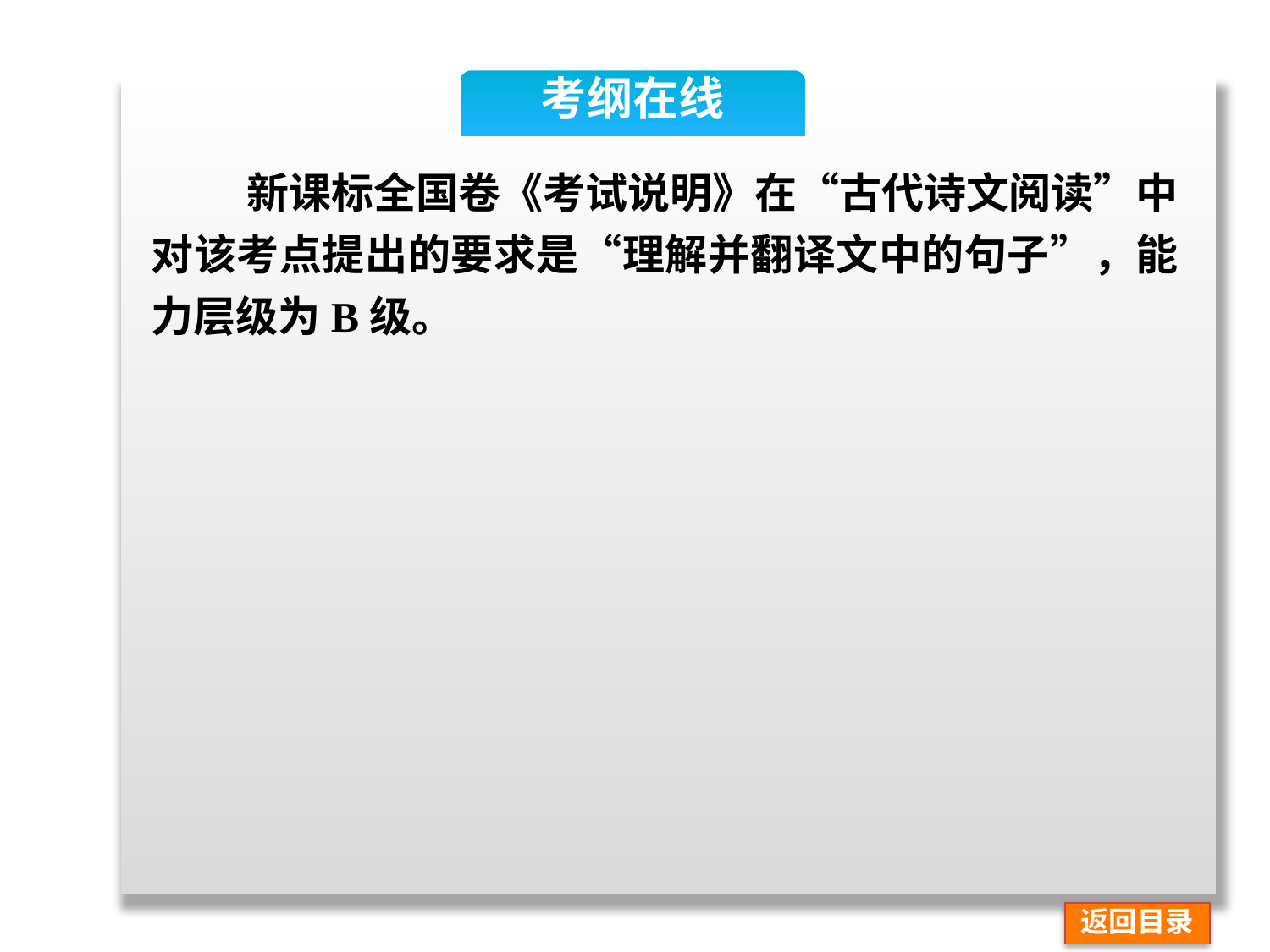

考纲在线
     新课标全国卷《考试说明》在“古代诗文阅读”中对该考点提出的要求是“理解并翻译文中的句子”，能力层级为B级。

返回目录